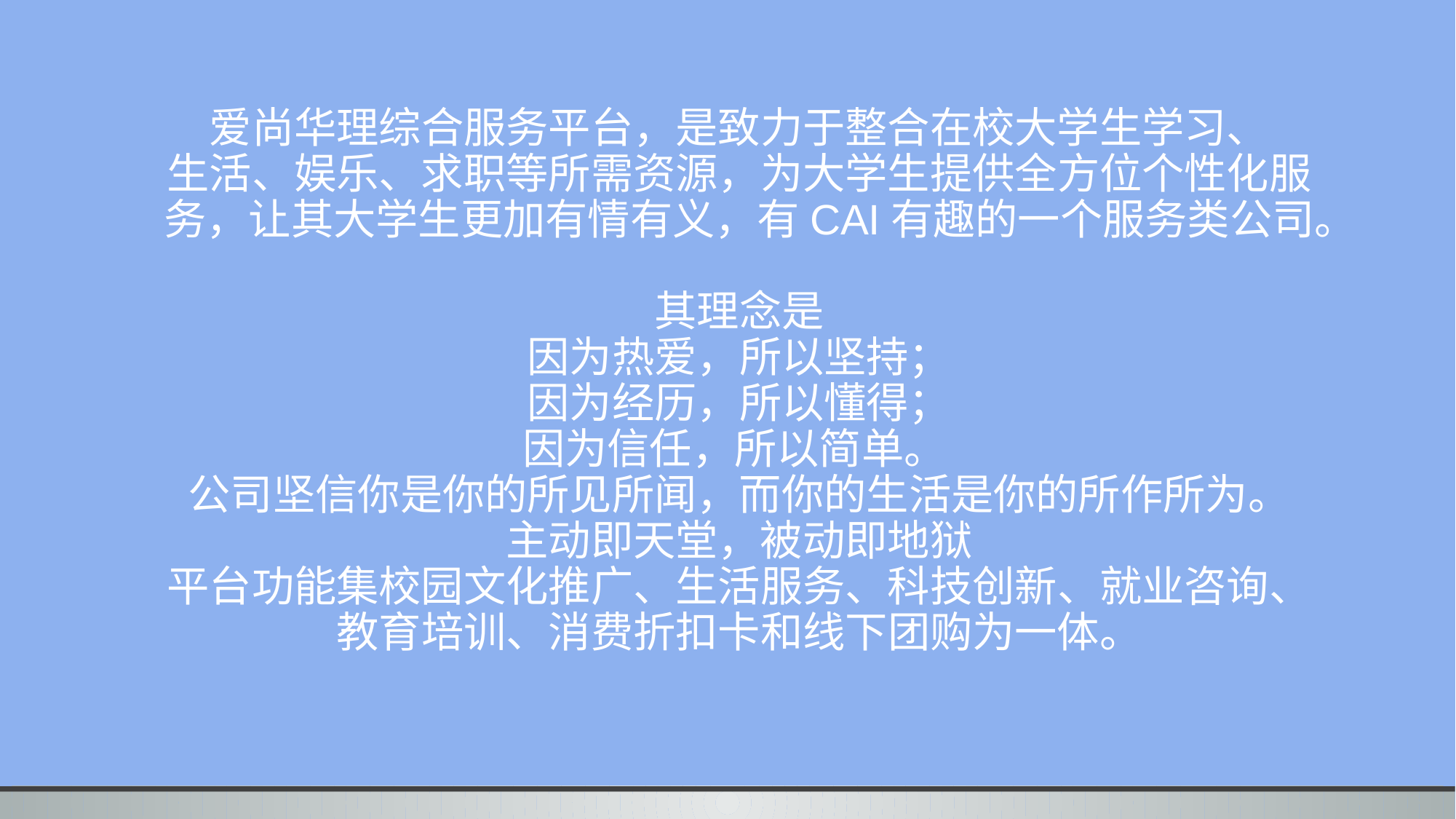

# 爱尚华理综合服务平台，是致力于整合在校大学生学习、 生活、娱乐、求职等所需资源，为大学生提供全方位个性化服务，让其大学生更加有情有义，有CAI有趣的一个服务类公司。 其理念是 因为热爱，所以坚持； 因为经历，所以懂得； 因为信任，所以简单。 公司坚信你是你的所见所闻，而你的生活是你的所作所为。 主动即天堂，被动即地狱 平台功能集校园文化推广、生活服务、科技创新、就业咨询、教育培训、消费折扣卡和线下团购为一体。